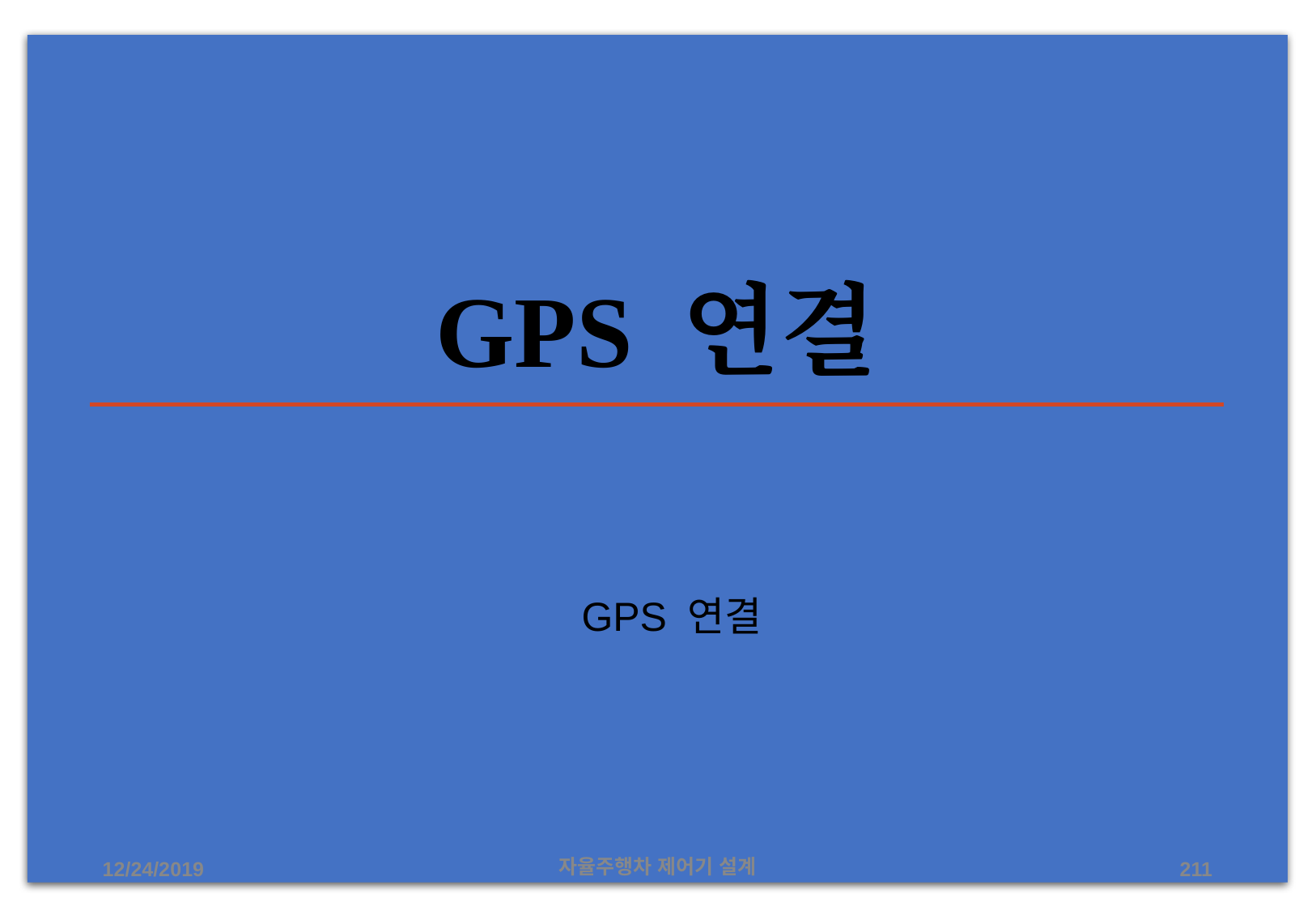

# GPS 연결
GPS 연결
12/24/2019
자율주행차 제어기 설계
211